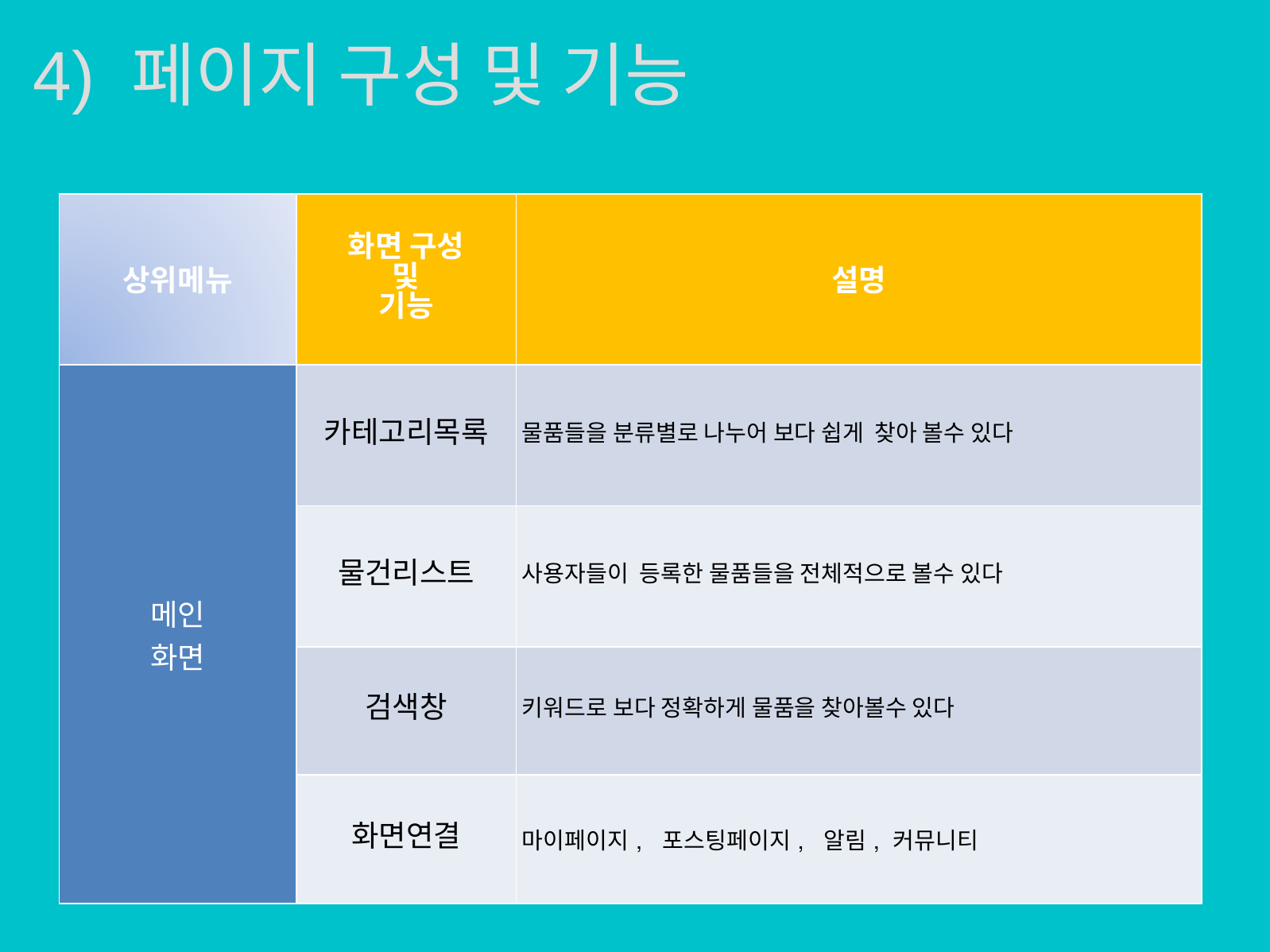

4) 페이지 구성 및 기능
| 상위메뉴 | 화면 구성 및 기능 | 설명 |
| --- | --- | --- |
| 메인 화면 | 카테고리목록 | 물품들을 분류별로 나누어 보다 쉽게 찾아 볼수 있다 |
|  | 물건리스트 | 사용자들이 등록한 물품들을 전체적으로 볼수 있다 |
|  | 검색창 | 키워드로 보다 정확하게 물품을 찾아볼수 있다 |
|  | 화면연결 | 마이페이지, 포스팅페이지, 알림, 커뮤니티 |